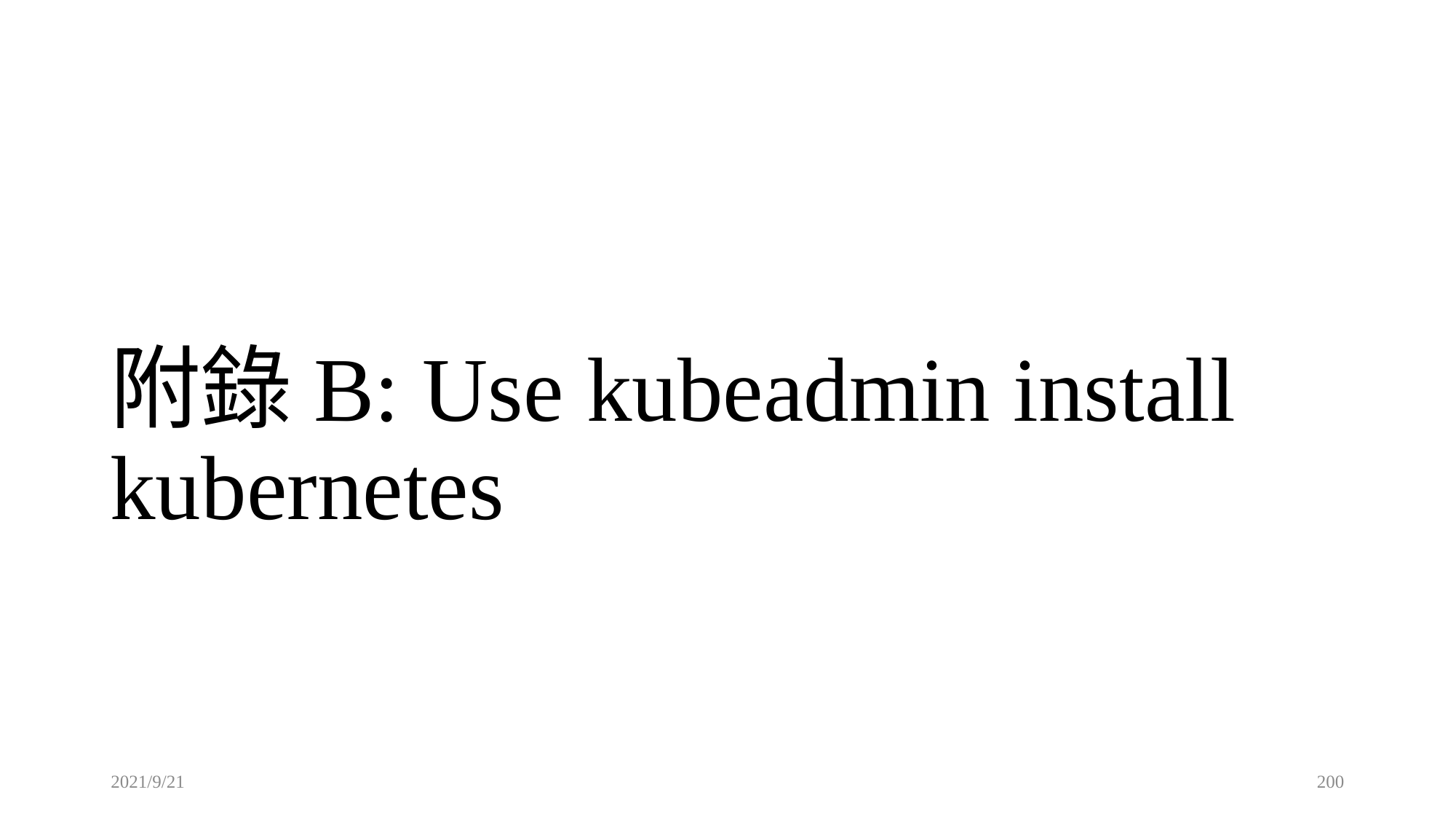

# 附錄B: Use kubeadmin install kubernetes

2021/9/21
200